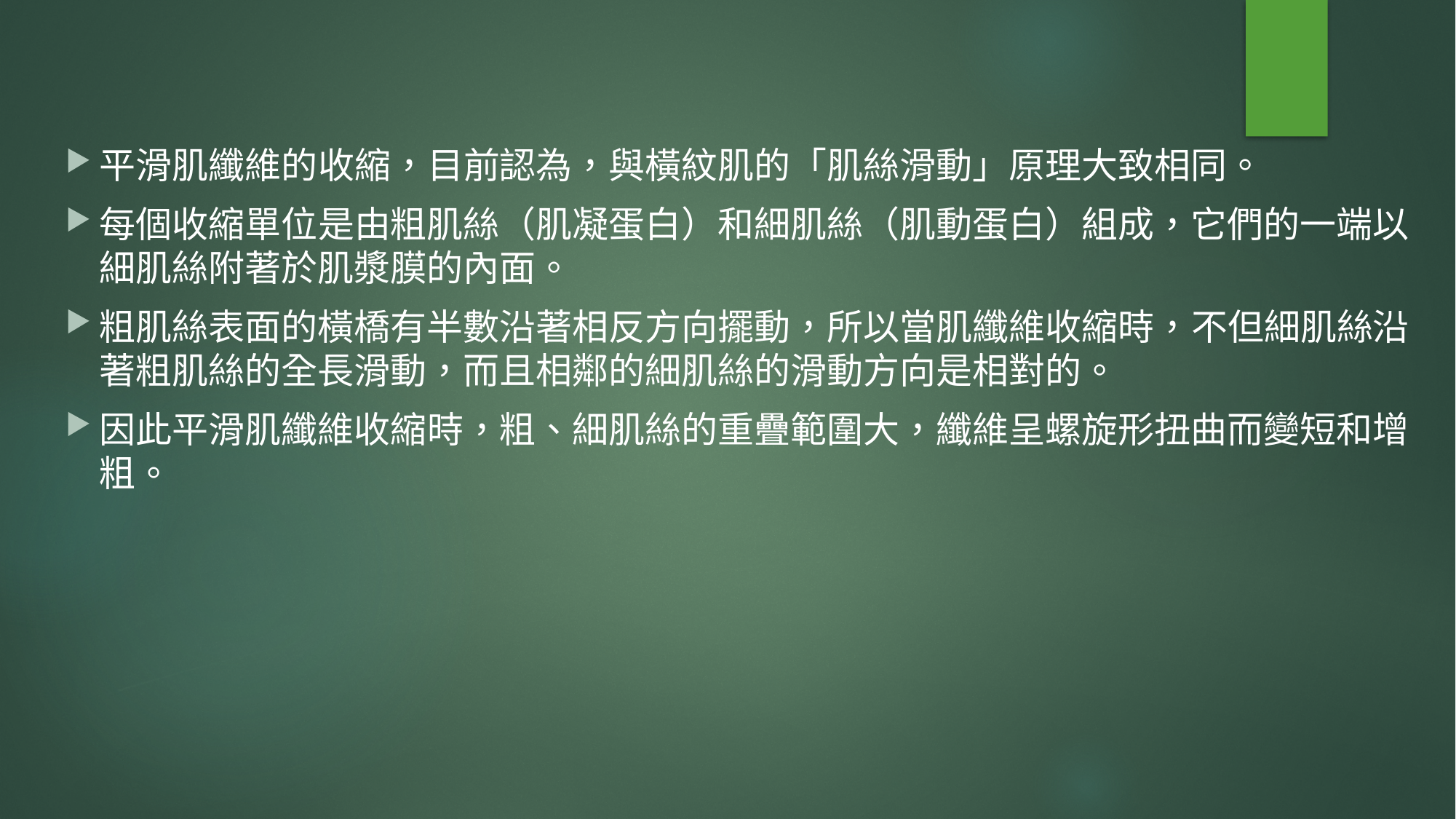

平滑肌纖維的收縮，目前認為，與橫紋肌的「肌絲滑動」原理大致相同。
每個收縮單位是由粗肌絲（肌凝蛋白）和細肌絲（肌動蛋白）組成，它們的一端以細肌絲附著於肌漿膜的內面。
粗肌絲表面的橫橋有半數沿著相反方向擺動，所以當肌纖維收縮時，不但細肌絲沿著粗肌絲的全長滑動，而且相鄰的細肌絲的滑動方向是相對的。
因此平滑肌纖維收縮時，粗、細肌絲的重疊範圍大，纖維呈螺旋形扭曲而變短和增粗。